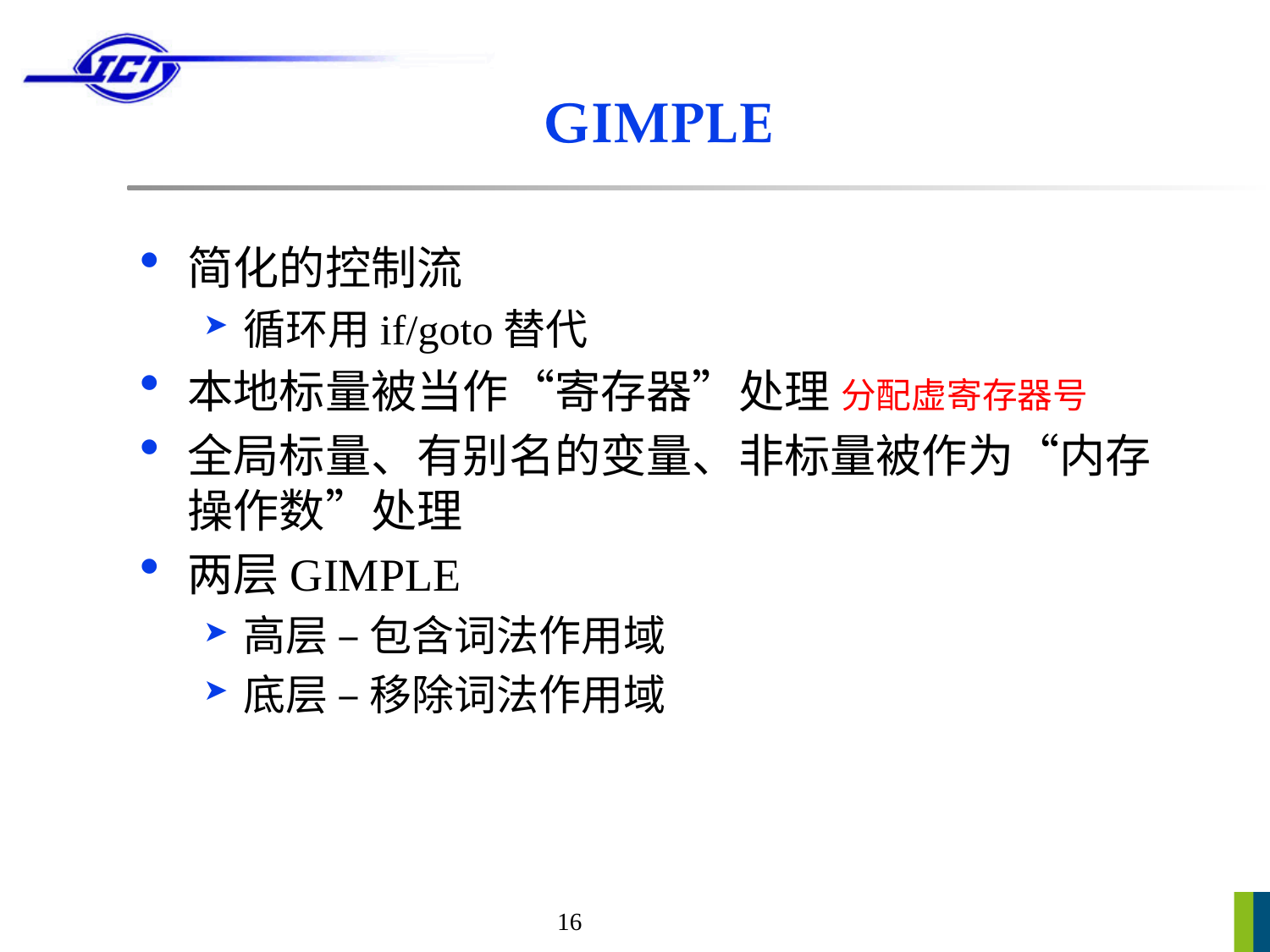

# GIMPLE
简化的控制流
循环用if/goto替代
本地标量被当作“寄存器”处理 分配虚寄存器号
全局标量、有别名的变量、非标量被作为“内存操作数”处理
两层GIMPLE
高层 – 包含词法作用域
底层 – 移除词法作用域